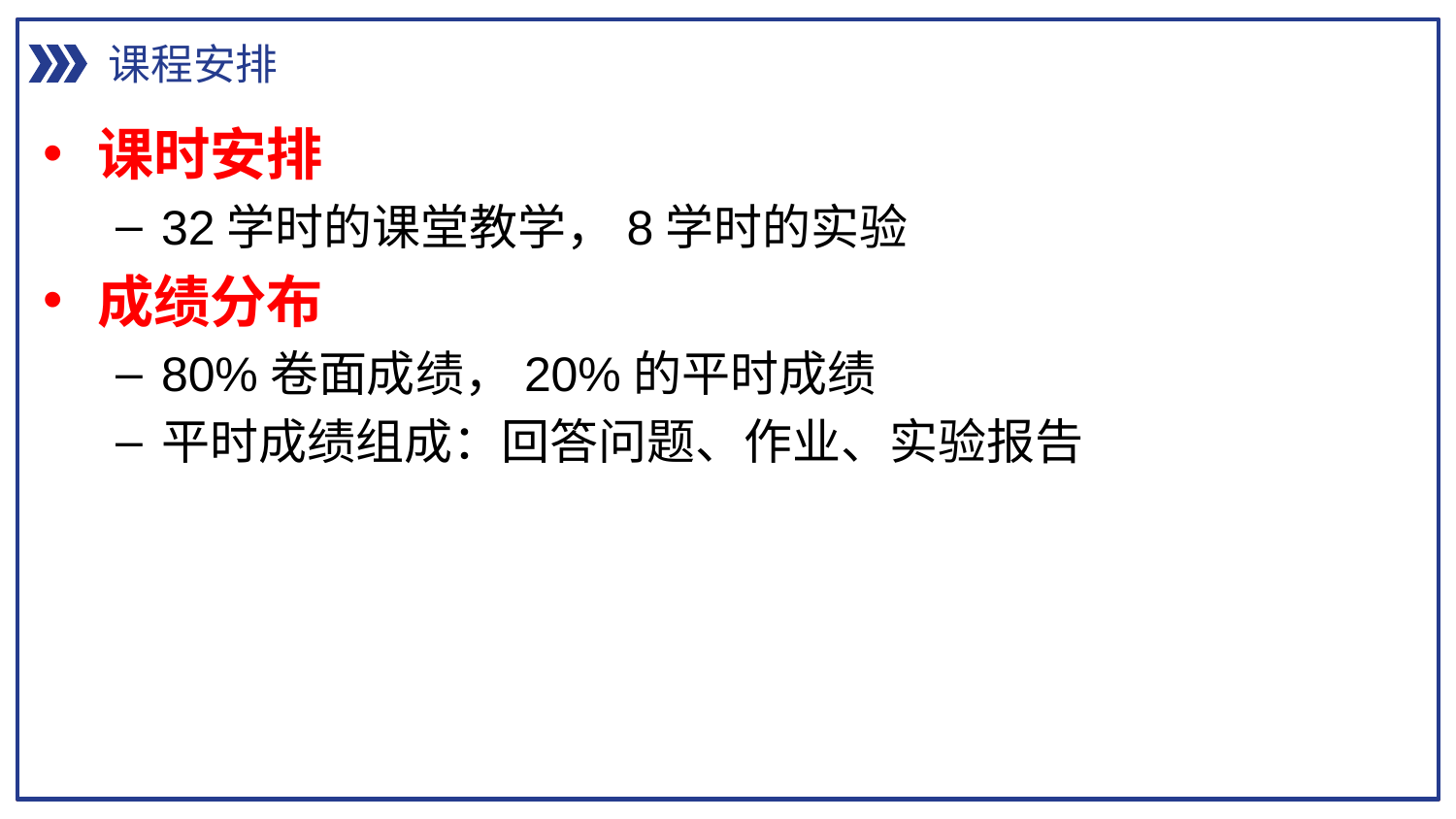

课程安排

课时安排
32学时的课堂教学，8学时的实验
成绩分布
80%卷面成绩，20%的平时成绩
平时成绩组成：回答问题、作业、实验报告